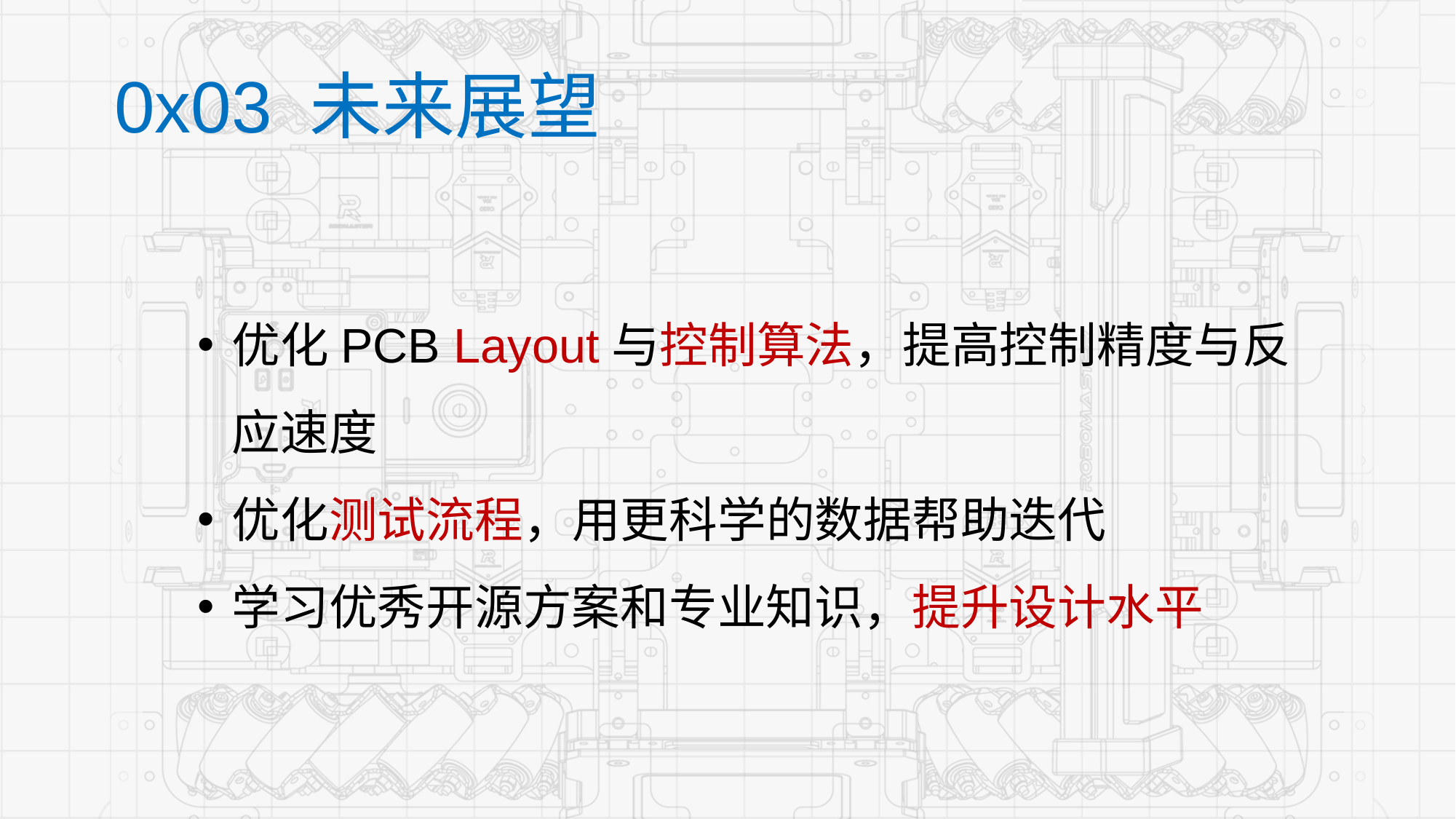

0x03 未来展望
优化PCB Layout与控制算法，提高控制精度与反应速度
优化测试流程，用更科学的数据帮助迭代
学习优秀开源方案和专业知识，提升设计水平